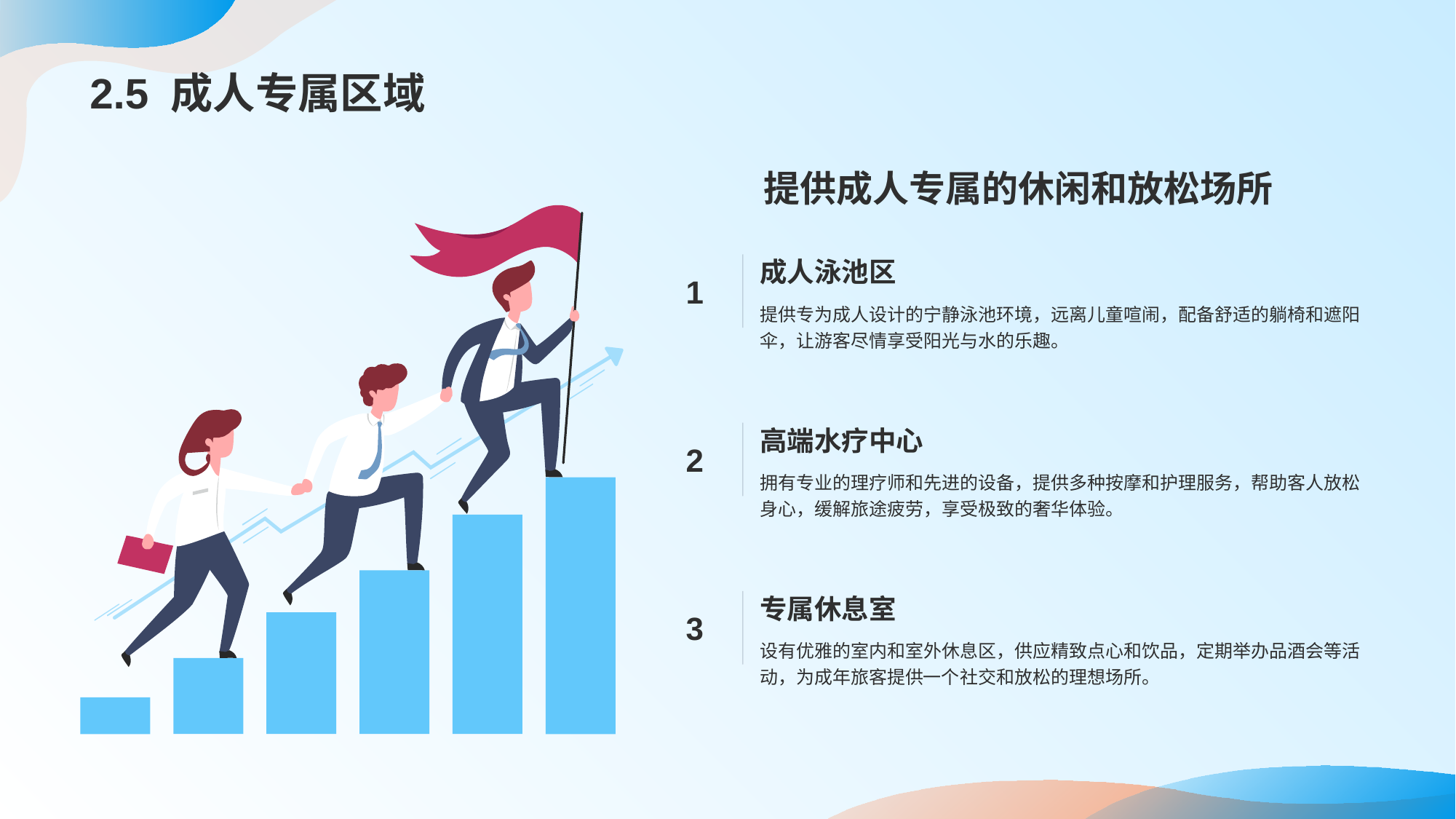

# 2.5 成人专属区域
提供成人专属的休闲和放松场所

成人泳池区
1
提供专为成人设计的宁静泳池环境，远离儿童喧闹，配备舒适的躺椅和遮阳伞，让游客尽情享受阳光与水的乐趣。

高端水疗中心
2
拥有专业的理疗师和先进的设备，提供多种按摩和护理服务，帮助客人放松身心，缓解旅途疲劳，享受极致的奢华体验。

专属休息室
3
设有优雅的室内和室外休息区，供应精致点心和饮品，定期举办品酒会等活动，为成年旅客提供一个社交和放松的理想场所。